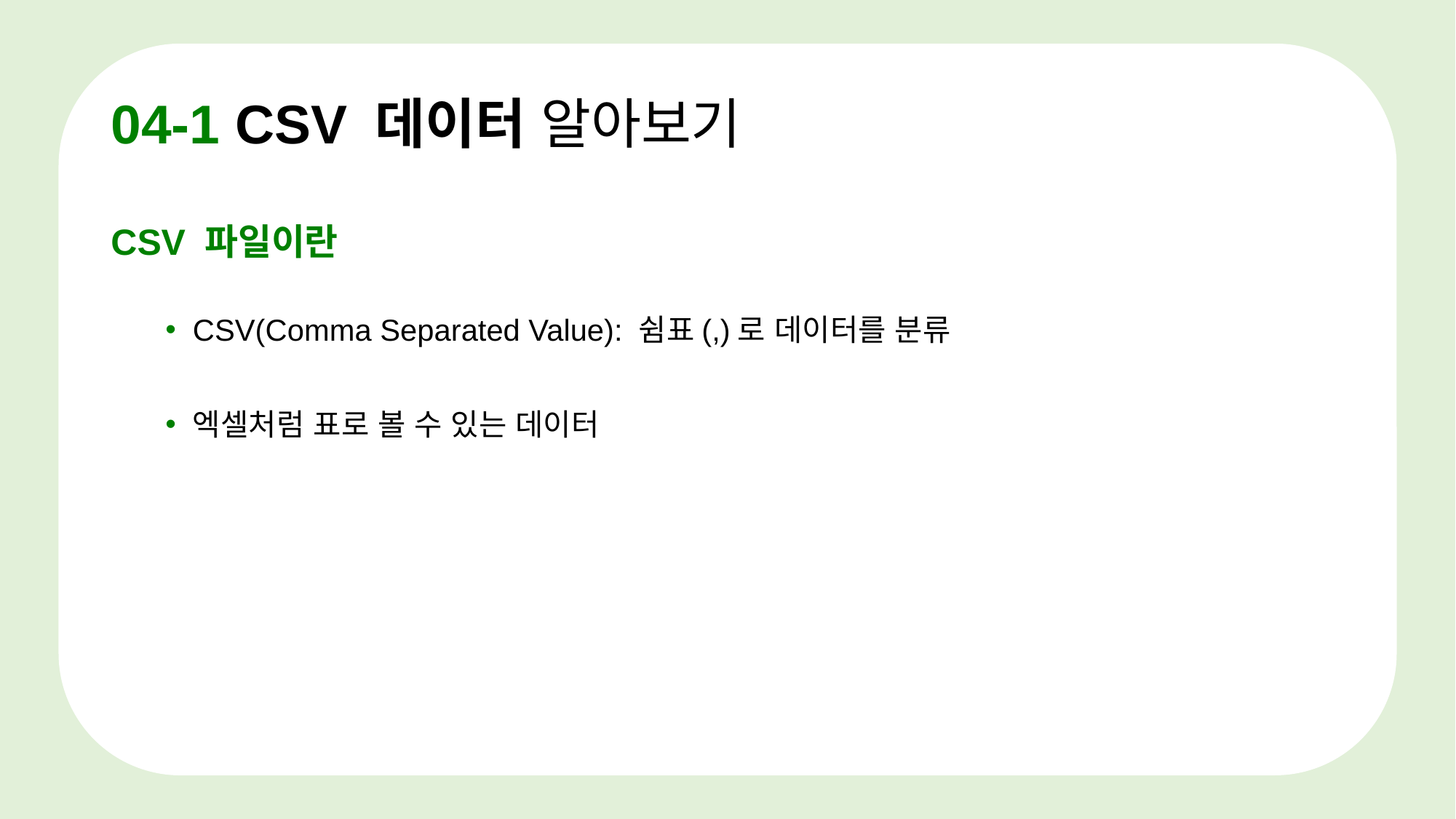

# 04-1 CSV 데이터 알아보기
CSV 파일이란

CSV(Comma Separated Value): 쉼표(,)로 데이터를 분류

엑셀처럼 표로 볼 수 있는 데이터